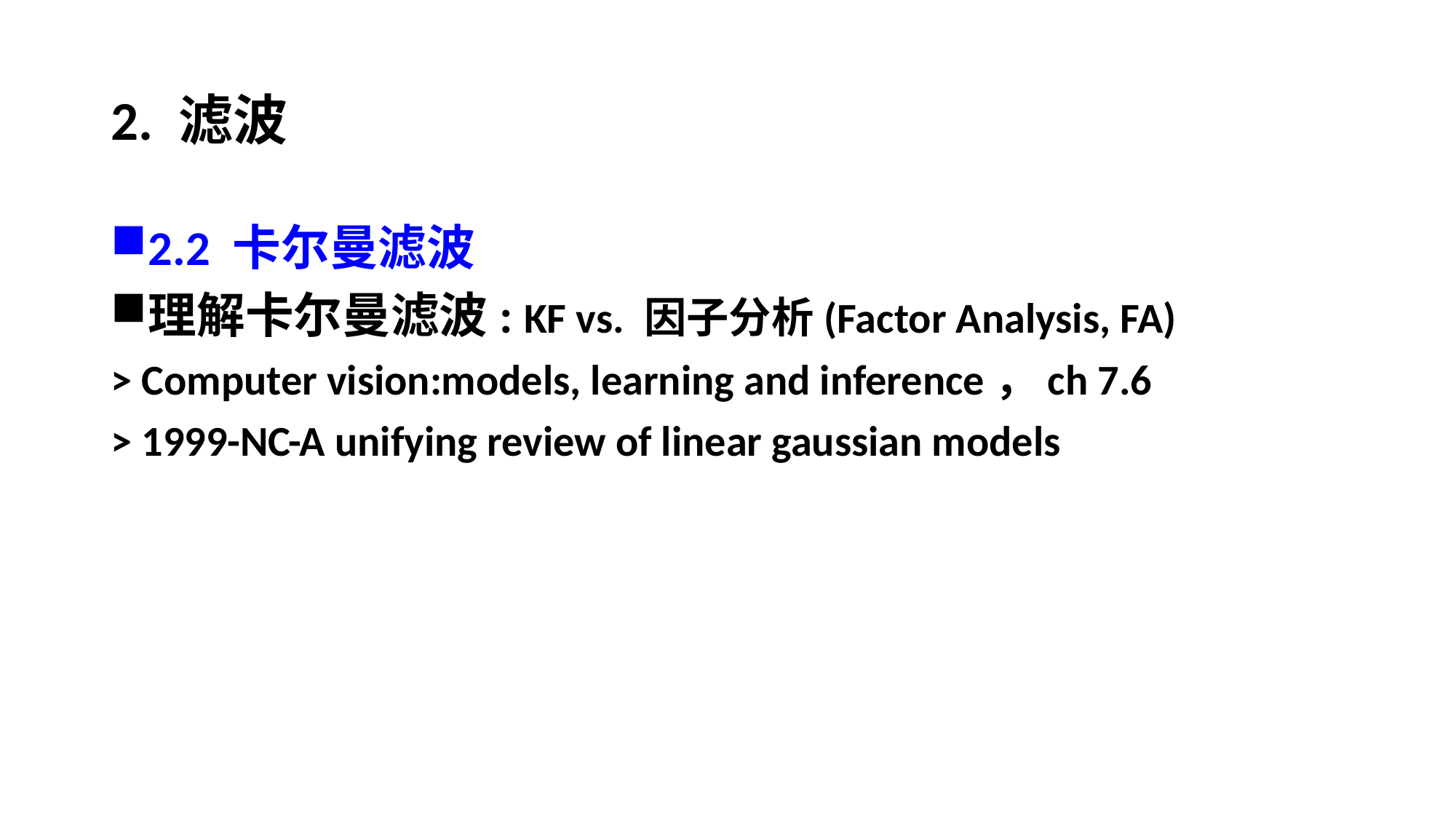

# 2. 滤波
2.2 卡尔曼滤波
理解卡尔曼滤波: KF vs. 因子分析(Factor Analysis, FA)
> Computer vision:models, learning and inference，ch 7.6
> 1999-NC-A unifying review of linear gaussian models